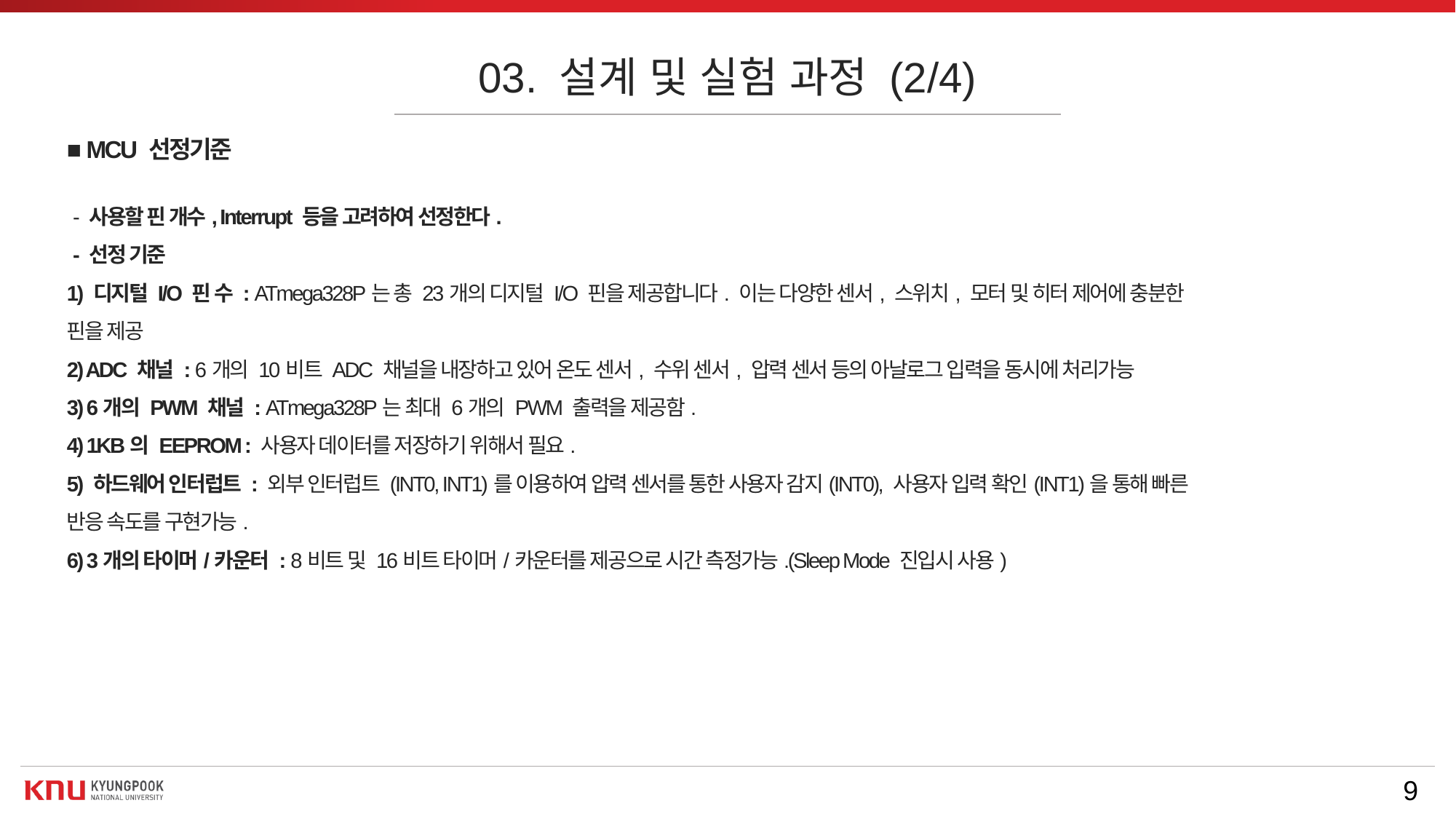

03. 설계 및 실험 과정 (2/4)
■ MCU 선정기준

 - 사용할 핀 개수, Interrupt 등을 고려하여 선정한다.
 - 선정 기준
1) 디지털 I/O 핀 수 : ATmega328P는 총 23개의 디지털 I/O 핀을 제공합니다. 이는 다양한 센서, 스위치, 모터 및 히터 제어에 충분한 핀을 제공
2) ADC 채널 : 6개의 10비트 ADC 채널을 내장하고 있어 온도 센서, 수위 센서, 압력 센서 등의 아날로그 입력을 동시에 처리가능
3) 6개의 PWM 채널 : ATmega328P는 최대 6개의 PWM 출력을 제공함.
4) 1KB의 EEPROM : 사용자 데이터를 저장하기 위해서 필요.
5) 하드웨어 인터럽트 : 외부 인터럽트 (INT0, INT1)를 이용하여 압력 센서를 통한 사용자 감지(INT0), 사용자 입력 확인(INT1)을 통해 빠른 반응 속도를 구현가능.
6) 3개의 타이머/카운터 : 8비트 및 16비트 타이머/카운터를 제공으로 시간 측정가능.(Sleep Mode 진입시 사용)

9